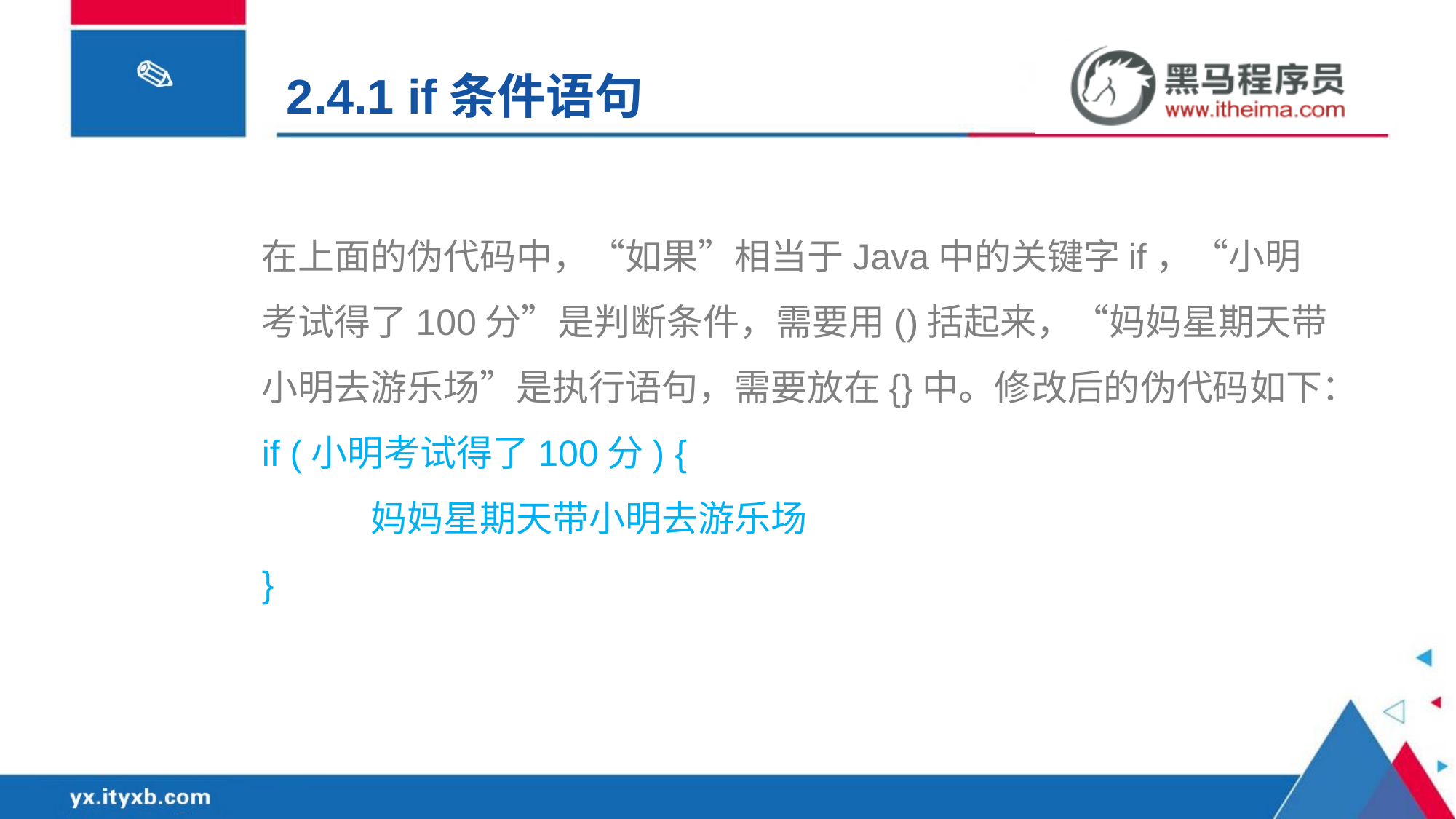

2.4.1 if条件语句

在上面的伪代码中，“如果”相当于Java中的关键字if，“小明考试得了100分”是判断条件，需要用()括起来，“妈妈星期天带小明去游乐场”是执行语句，需要放在{}中。修改后的伪代码如下：
if (小明考试得了100分) {
	妈妈星期天带小明去游乐场
}